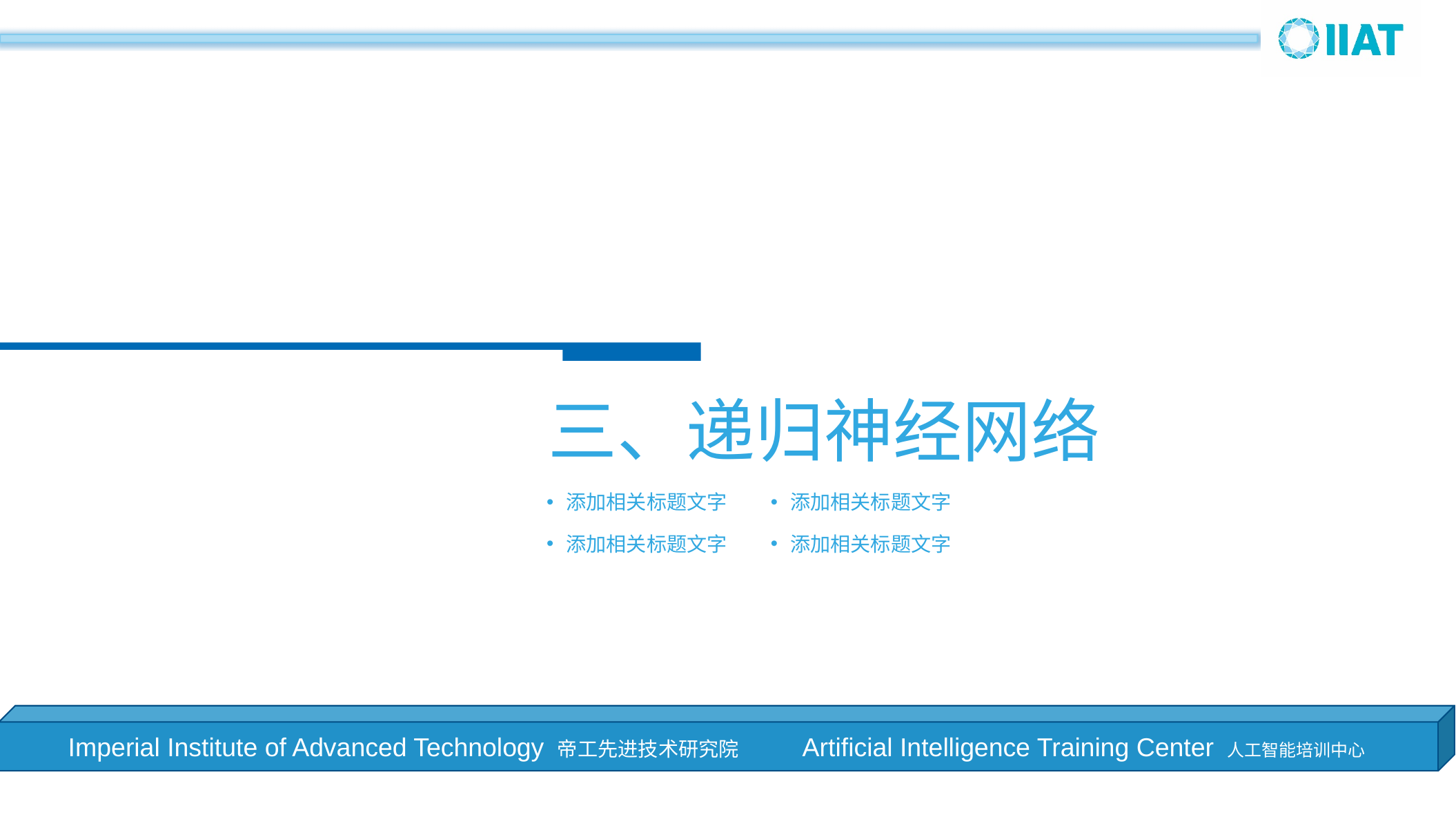

三、递归神经网络
添加相关标题文字
添加相关标题文字
添加相关标题文字
添加相关标题文字